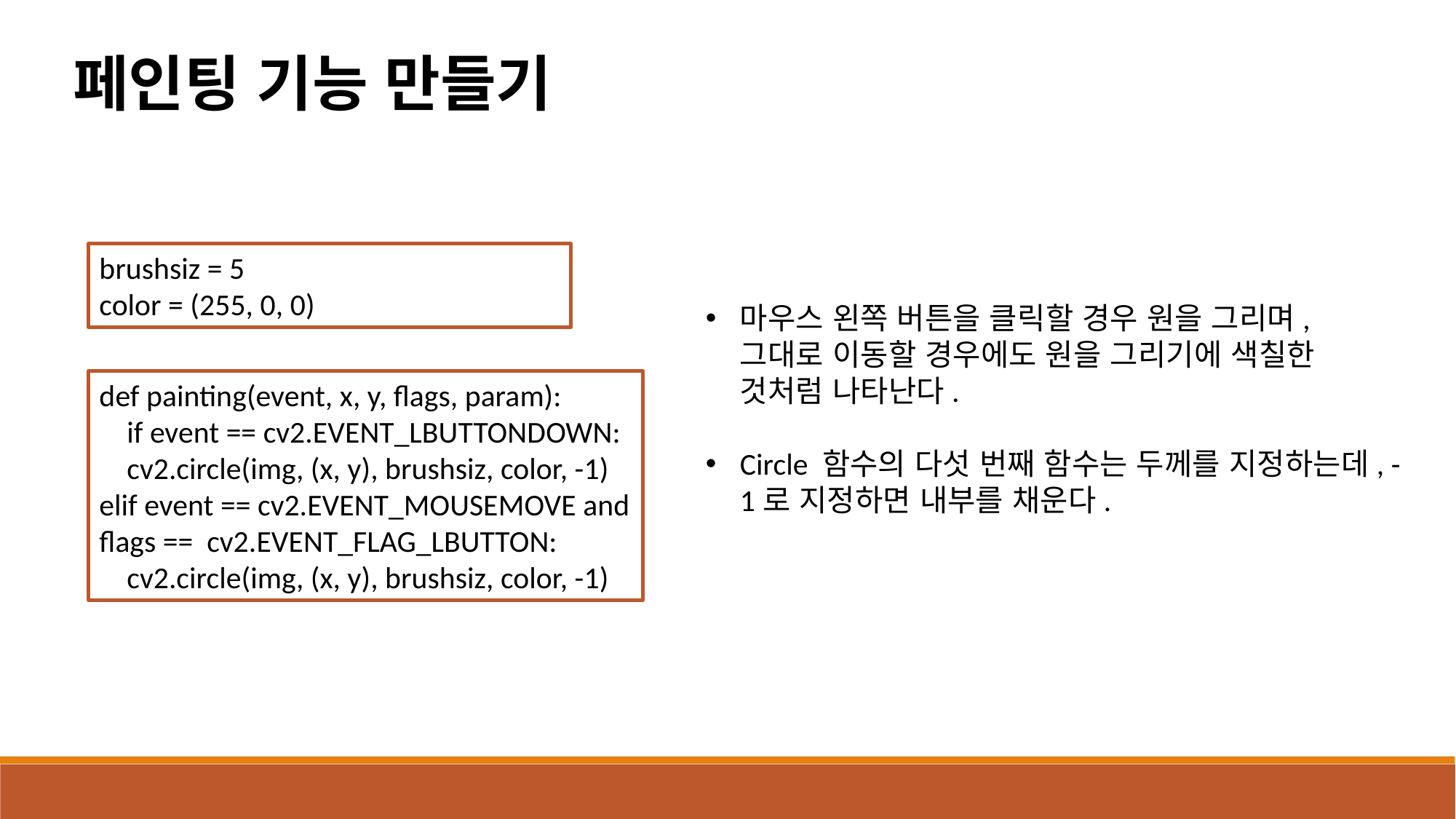

페인팅 기능 만들기
brushsiz = 5
color = (255, 0, 0)
마우스 왼쪽 버튼을 클릭할 경우 원을 그리며, 그대로 이동할 경우에도 원을 그리기에 색칠한 것처럼 나타난다.

Circle 함수의 다섯 번째 함수는 두께를 지정하는데, -1로 지정하면 내부를 채운다.
def painting(event, x, y, flags, param):
    if event == cv2.EVENT_LBUTTONDOWN:
    cv2.circle(img, (x, y), brushsiz, color, -1)
elif event == cv2.EVENT_MOUSEMOVE and flags ==  cv2.EVENT_FLAG_LBUTTON:
    cv2.circle(img, (x, y), brushsiz, color, -1)